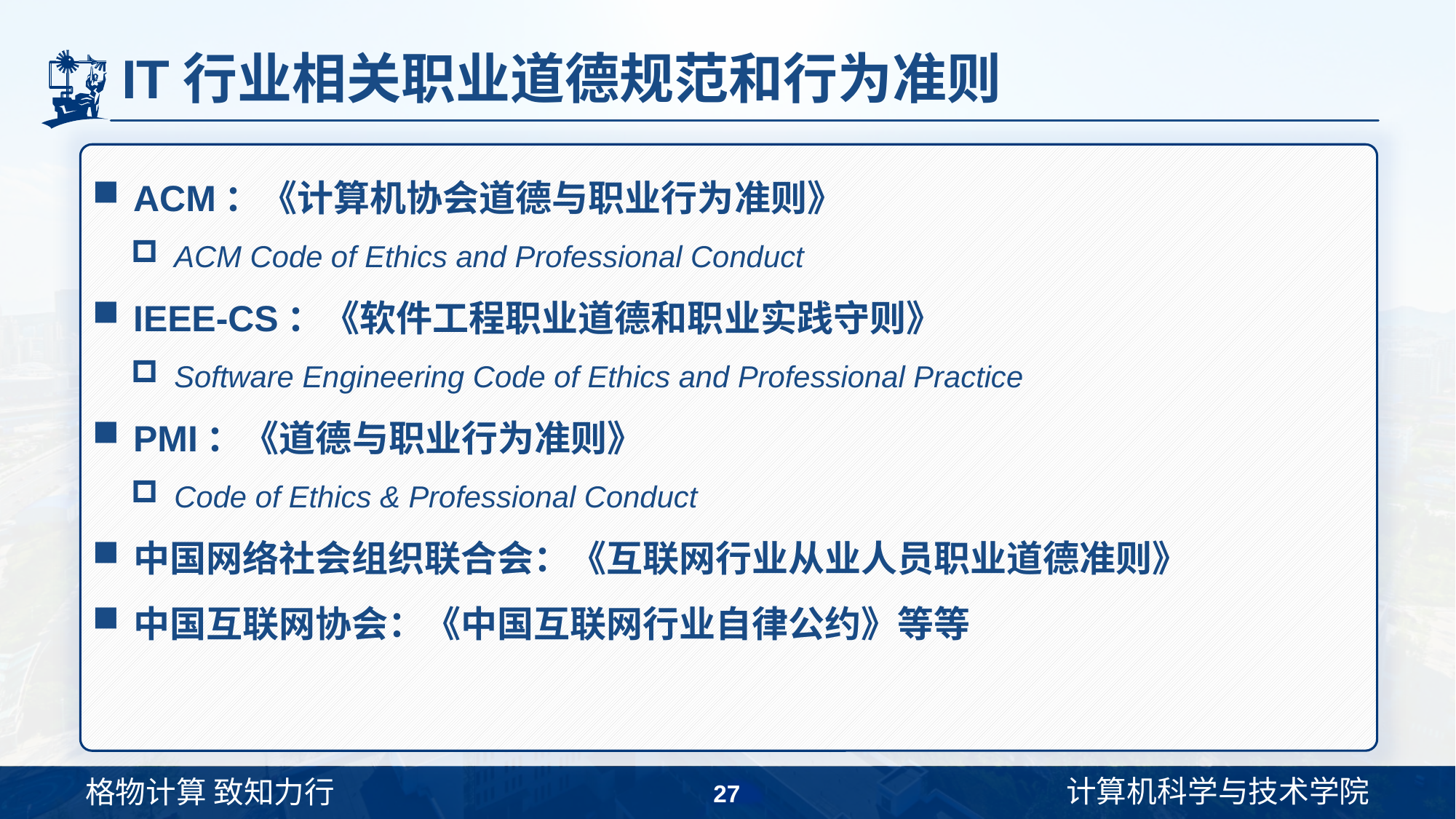

# IT行业相关职业道德规范和行为准则
ACM：《计算机协会道德与职业行为准则》
ACM Code of Ethics and Professional Conduct
IEEE-CS：《软件工程职业道德和职业实践守则》
Software Engineering Code of Ethics and Professional Practice
PMI：《道德与职业行为准则》
Code of Ethics & Professional Conduct
中国网络社会组织联合会：《互联网行业从业人员职业道德准则》
中国互联网协会：《中国互联网行业自律公约》等等
27